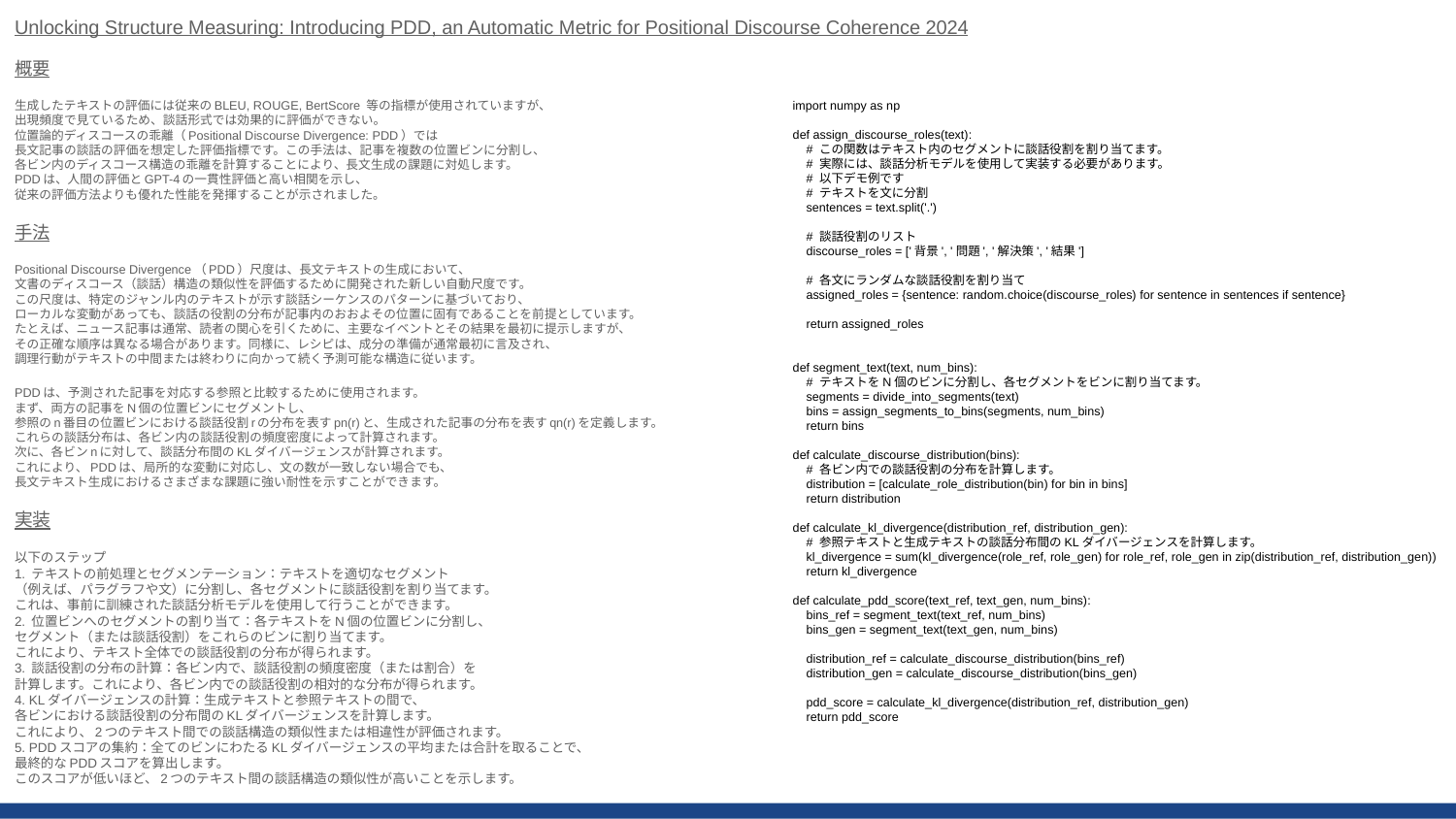

Unlocking Structure Measuring: Introducing PDD, an Automatic Metric for Positional Discourse Coherence 2024
概要
生成したテキストの評価には従来のBLEU, ROUGE, BertScore 等の指標が使用されていますが、
出現頻度で見ているため、談話形式では効果的に評価ができない。
位置論的ディスコースの乖離（Positional Discourse Divergence: PDD）では
長文記事の談話の評価を想定した評価指標です。この手法は、記事を複数の位置ビンに分割し、
各ビン内のディスコース構造の乖離を計算することにより、長文生成の課題に対処します。
PDDは、人間の評価とGPT-4の一貫性評価と高い相関を示し、
従来の評価方法よりも優れた性能を発揮することが示されました。
手法
Positional Discourse Divergence（PDD）尺度は、長文テキストの生成において、
文書のディスコース（談話）構造の類似性を評価するために開発された新しい自動尺度です。
この尺度は、特定のジャンル内のテキストが示す談話シーケンスのパターンに基づいており、
ローカルな変動があっても、談話の役割の分布が記事内のおおよその位置に固有であることを前提としています。
たとえば、ニュース記事は通常、読者の関心を引くために、主要なイベントとその結果を最初に提示しますが、
その正確な順序は異なる場合があります。同様に、レシピは、成分の準備が通常最初に言及され、
調理行動がテキストの中間または終わりに向かって続く予測可能な構造に従います。
PDDは、予測された記事を対応する参照と比較するために使用されます。
まず、両方の記事をN個の位置ビンにセグメントし、
参照のn番目の位置ビンにおける談話役割rの分布を表すpn(r)と、生成された記事の分布を表すqn(r)を定義します。
これらの談話分布は、各ビン内の談話役割の頻度密度によって計算されます。
次に、各ビンnに対して、談話分布間のKLダイバージェンスが計算されます。
これにより、PDDは、局所的な変動に対応し、文の数が一致しない場合でも、
長文テキスト生成におけるさまざまな課題に強い耐性を示すことができます。
実装
以下のステップ
1. テキストの前処理とセグメンテーション：テキストを適切なセグメント
（例えば、パラグラフや文）に分割し、各セグメントに談話役割を割り当てます。
これは、事前に訓練された談話分析モデルを使用して行うことができます。
2. 位置ビンへのセグメントの割り当て：各テキストをN個の位置ビンに分割し、
セグメント（または談話役割）をこれらのビンに割り当てます。
これにより、テキスト全体での談話役割の分布が得られます。
3. 談話役割の分布の計算：各ビン内で、談話役割の頻度密度（または割合）を
計算します。これにより、各ビン内での談話役割の相対的な分布が得られます。
4. KLダイバージェンスの計算：生成テキストと参照テキストの間で、
各ビンにおける談話役割の分布間のKLダイバージェンスを計算します。
これにより、2つのテキスト間での談話構造の類似性または相違性が評価されます。
5. PDDスコアの集約：全てのビンにわたるKLダイバージェンスの平均または合計を取ることで、
最終的なPDDスコアを算出します。
このスコアが低いほど、2つのテキスト間の談話構造の類似性が高いことを示します。
import numpy as np

def assign_discourse_roles(text):
    # この関数はテキスト内のセグメントに談話役割を割り当てます。
    # 実際には、談話分析モデルを使用して実装する必要があります。
    # 以下デモ例です
    # テキストを文に分割
    sentences = text.split('.')

    # 談話役割のリスト
    discourse_roles = ['背景', '問題', '解決策', '結果']

    # 各文にランダムな談話役割を割り当て
    assigned_roles = {sentence: random.choice(discourse_roles) for sentence in sentences if sentence}

    return assigned_roles

def segment_text(text, num_bins):
    # テキストをN個のビンに分割し、各セグメントをビンに割り当てます。
    segments = divide_into_segments(text)
    bins = assign_segments_to_bins(segments, num_bins)
    return bins

def calculate_discourse_distribution(bins):
    # 各ビン内での談話役割の分布を計算します。
    distribution = [calculate_role_distribution(bin) for bin in bins]
    return distribution

def calculate_kl_divergence(distribution_ref, distribution_gen):
    # 参照テキストと生成テキストの談話分布間のKLダイバージェンスを計算します。
    kl_divergence = sum(kl_divergence(role_ref, role_gen) for role_ref, role_gen in zip(distribution_ref, distribution_gen))
    return kl_divergence

def calculate_pdd_score(text_ref, text_gen, num_bins):
    bins_ref = segment_text(text_ref, num_bins)
    bins_gen = segment_text(text_gen, num_bins)

    distribution_ref = calculate_discourse_distribution(bins_ref)
    distribution_gen = calculate_discourse_distribution(bins_gen)

    pdd_score = calculate_kl_divergence(distribution_ref, distribution_gen)
    return pdd_score